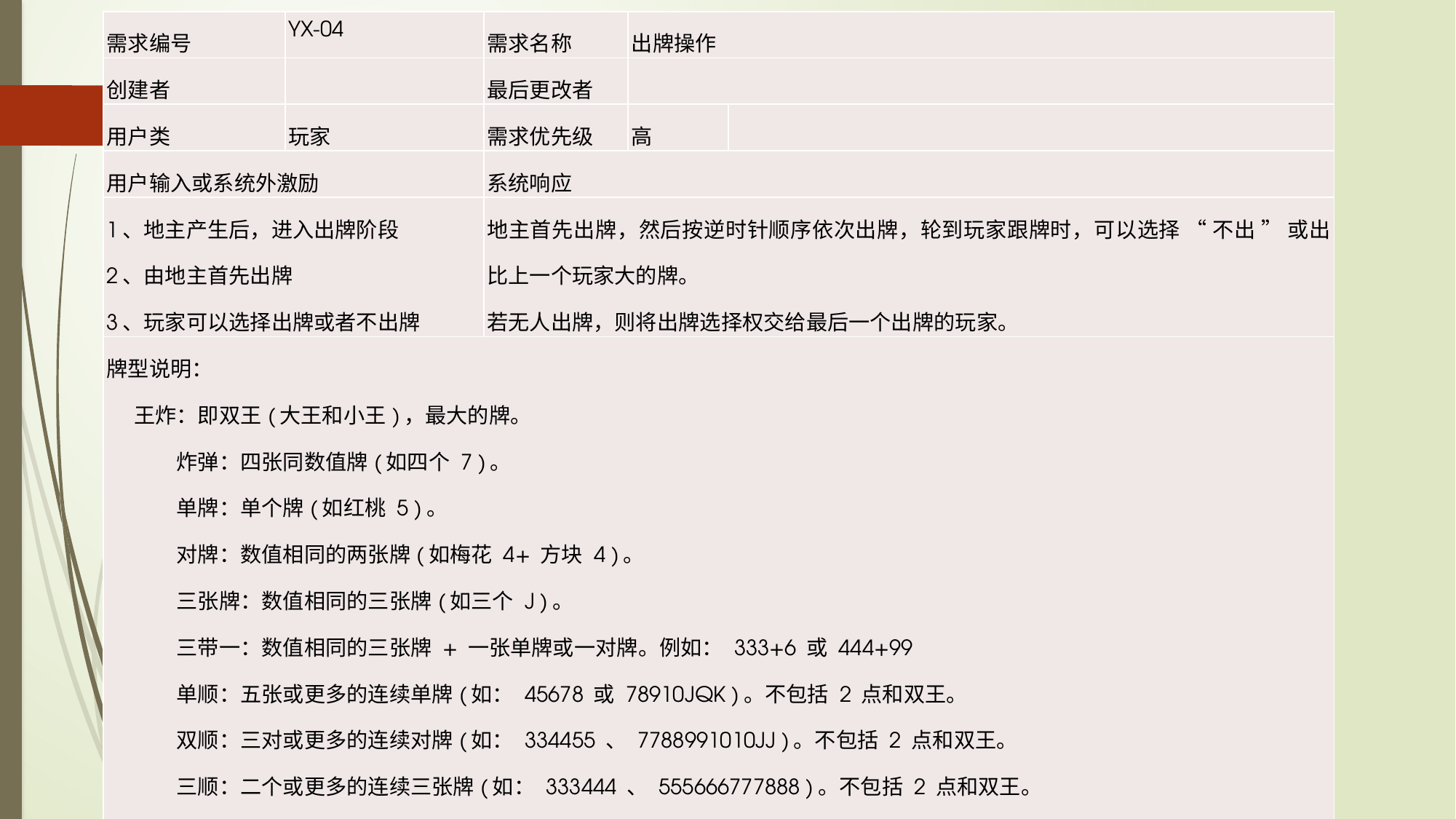

| 需求编号 | YX-04 | 需求名称 | 出牌操作 |  |
| --- | --- | --- | --- | --- |
| 创建者 |  | 最后更改者 |  |  |
| 用户类 | 玩家 | 需求优先级 | 高 |  |
| 用户输入或系统外激励 |  | 系统响应 |  |  |
| 1、地主产生后，进入出牌阶段 2、由地主首先出牌 3、玩家可以选择出牌或者不出牌 |  | 地主首先出牌，然后按逆时针顺序依次出牌，轮到玩家跟牌时，可以选择 “ 不出 ” 或出比上一个玩家大的牌。 若无人出牌，则将出牌选择权交给最后一个出牌的玩家。 |  |  |
| 牌型说明： 王炸：即双王(大王和小王)，最大的牌。 　　炸弹：四张同数值牌(如四个 7 )。 　　单牌：单个牌(如红桃 5 )。 　　对牌：数值相同的两张牌(如梅花 4+ 方块 4 )。 　　三张牌：数值相同的三张牌(如三个 J )。 　　三带一：数值相同的三张牌 + 一张单牌或一对牌。例如： 333+6 或 444+99 　　单顺：五张或更多的连续单牌(如： 45678 或 78910JQK )。不包括 2 点和双王。 　　双顺：三对或更多的连续对牌(如： 334455 、 7788991010JJ )。不包括 2 点和双王。 　　三顺：二个或更多的连续三张牌(如： 333444 、 555666777888 )。不包括 2 点和双王。 　　飞机带翅膀：三顺+同数量的单牌(或同数量的对牌)。 　　如： 444555+79 或 333444555+7799JJ 　　四带二：四张牌+两手牌。(注意：四带二不是炸弹)。 　　如： 5555 + 3 + 8 或 4444 + 55 + 77 。 |  |  |  |  |